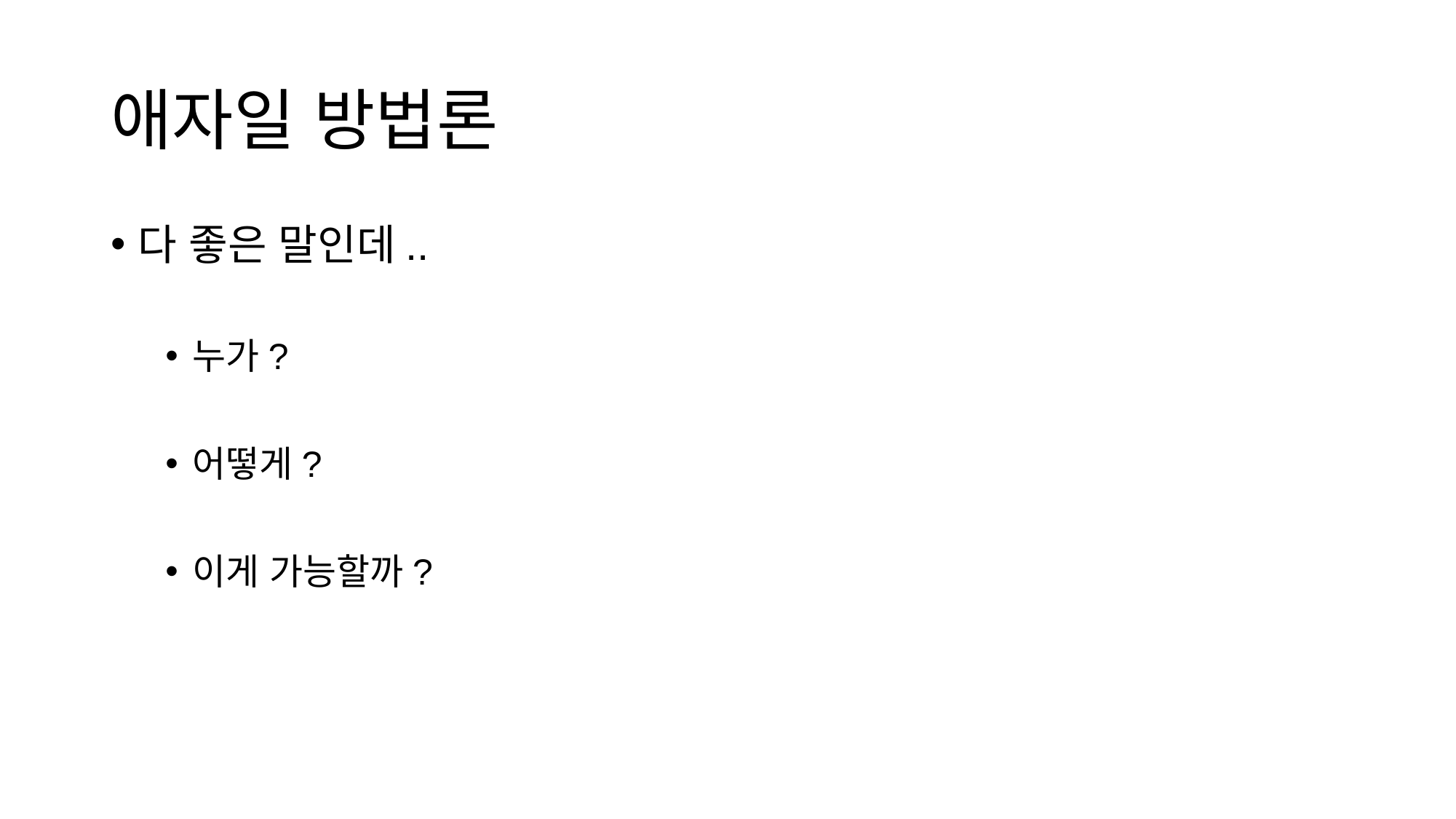

# 애자일 방법론
다 좋은 말인데..

누가?

어떻게?

이게 가능할까?